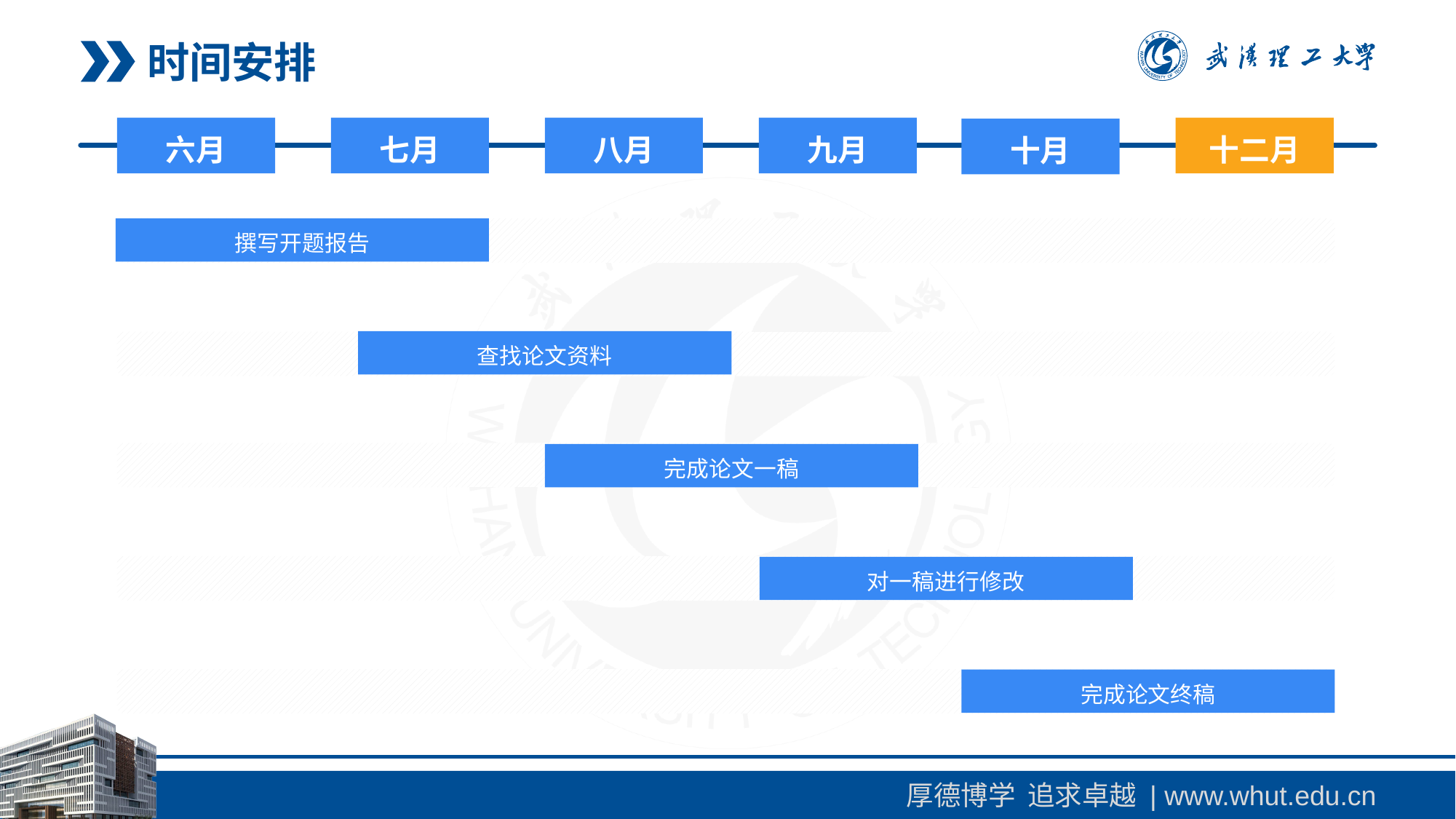

时间安排
六月
七月
八月
九月
十二月
十月
撰写开题报告
查找论文资料
完成论文一稿
对一稿进行修改
完成论文终稿